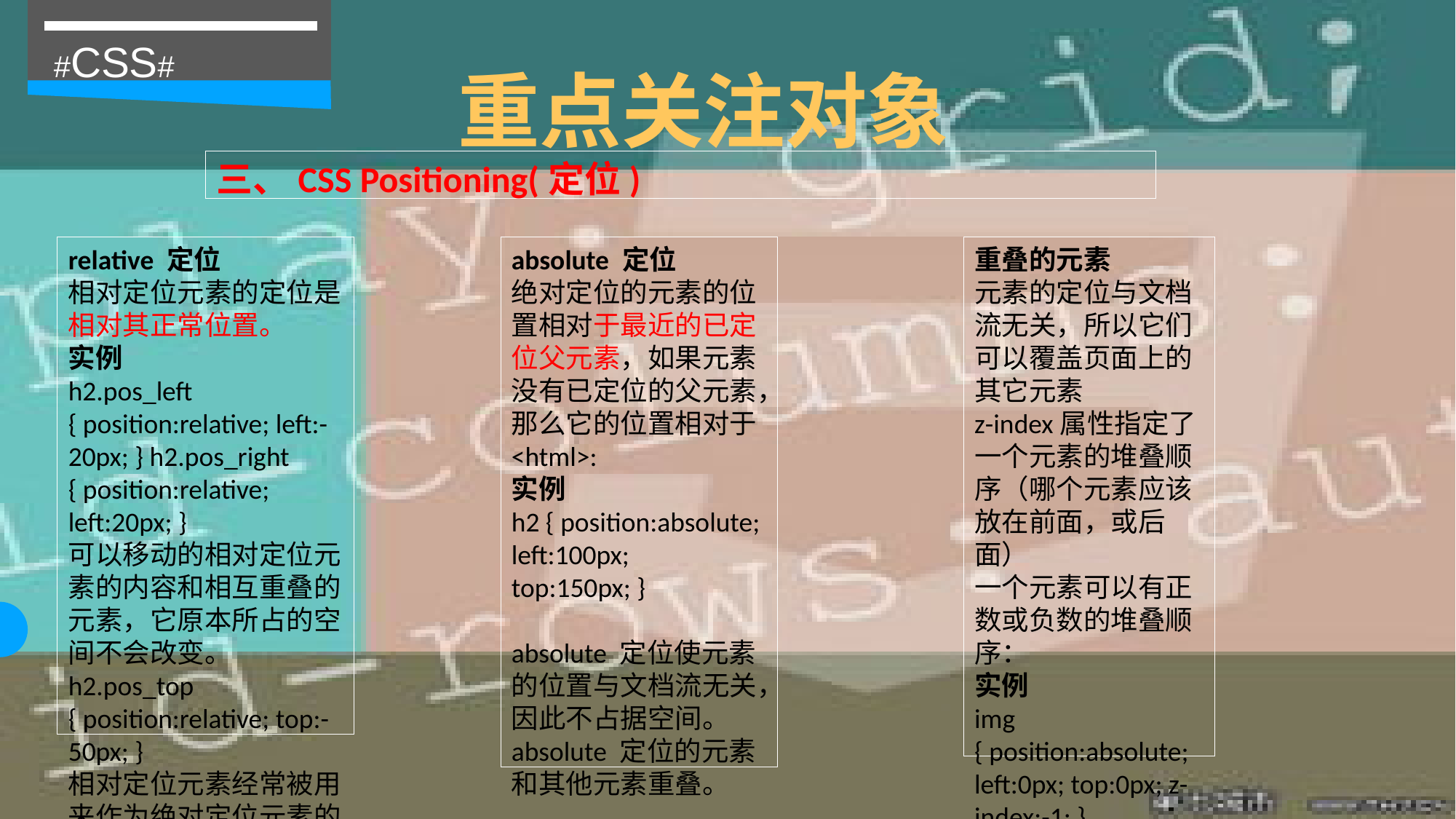

#CSS#
重点关注对象
三、CSS Positioning(定位)

重叠的元素
元素的定位与文档流无关，所以它们可以覆盖页面上的其它元素
z-index属性指定了一个元素的堆叠顺序（哪个元素应该放在前面，或后面）
一个元素可以有正数或负数的堆叠顺序：
实例
img { position:absolute; left:0px; top:0px; z-index:-1; }

relative 定位
相对定位元素的定位是相对其正常位置。
实例
h2.pos_left { position:relative; left:-20px; } h2.pos_right { position:relative; left:20px; }
可以移动的相对定位元素的内容和相互重叠的元素，它原本所占的空间不会改变。
h2.pos_top { position:relative; top:-50px; }
相对定位元素经常被用来作为绝对定位元素的容器块。
absolute 定位
绝对定位的元素的位置相对于最近的已定位父元素，如果元素没有已定位的父元素，那么它的位置相对于<html>:
实例
h2 { position:absolute; left:100px; top:150px; }

absolute 定位使元素的位置与文档流无关，因此不占据空间。
absolute 定位的元素和其他元素重叠。